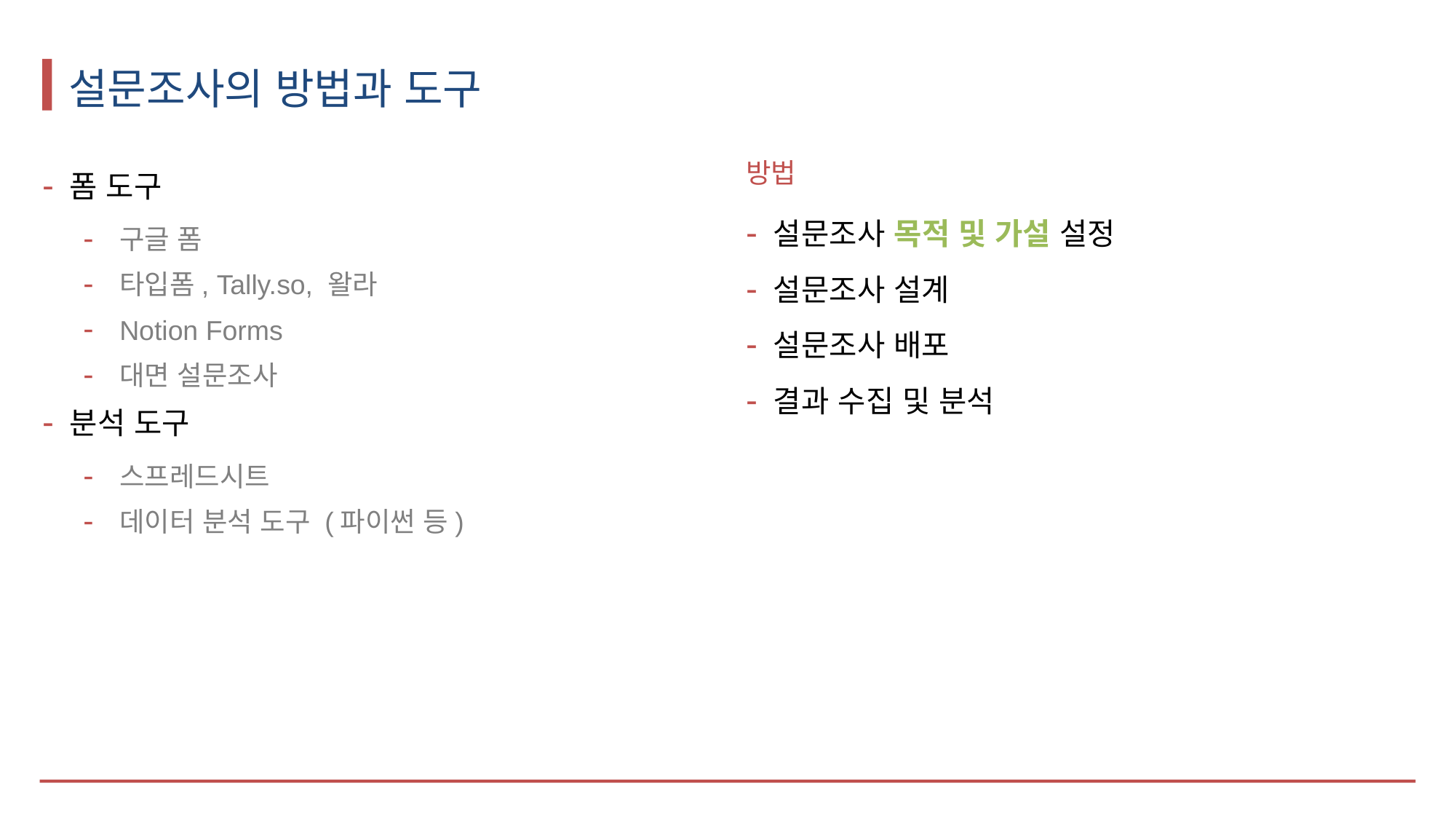

# 설문조사의 방법과 도구
폼 도구
구글 폼
타입폼, Tally.so, 왈라
Notion Forms
대면 설문조사
분석 도구
스프레드시트
데이터 분석 도구 (파이썬 등)
방법
설문조사 목적 및 가설 설정
설문조사 설계
설문조사 배포
결과 수집 및 분석